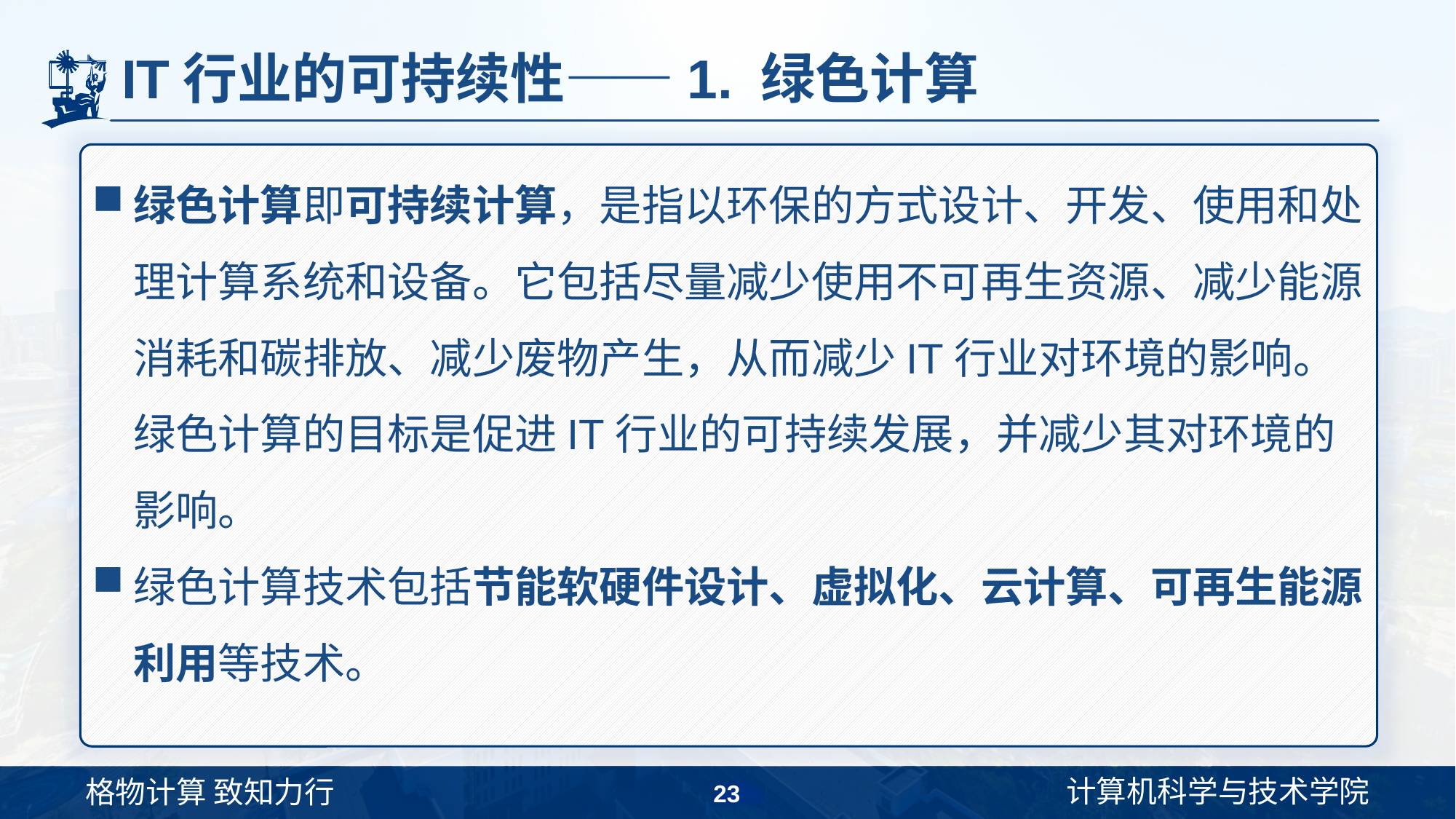

# IT行业的可持续性——1. 绿色计算
绿色计算即可持续计算，是指以环保的方式设计、开发、使用和处理计算系统和设备。它包括尽量减少使用不可再生资源、减少能源消耗和碳排放、减少废物产生，从而减少IT行业对环境的影响。绿色计算的目标是促进IT行业的可持续发展，并减少其对环境的影响。
绿色计算技术包括节能软硬件设计、虚拟化、云计算、可再生能源利用等技术。
23